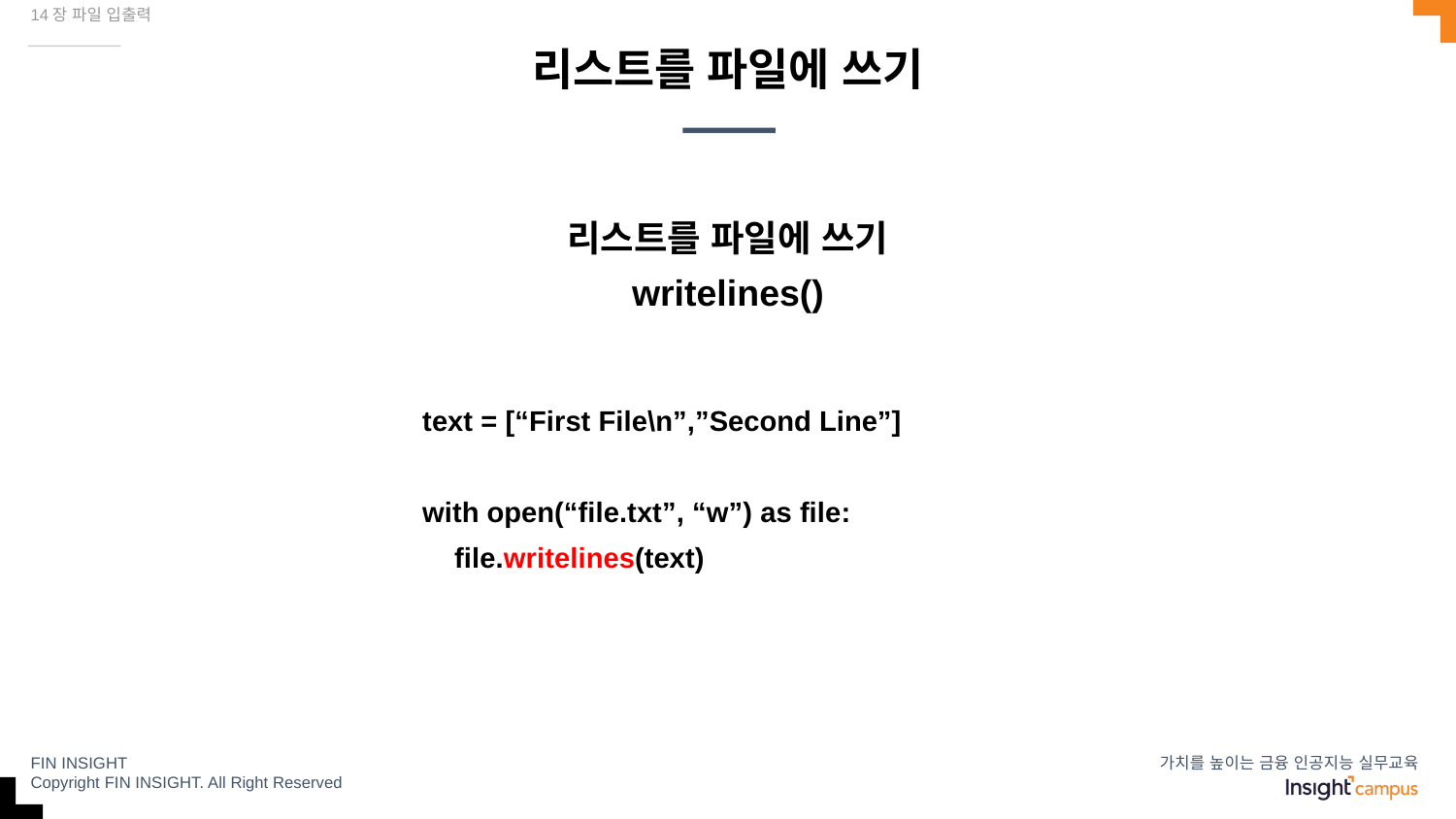

14장 파일 입출력
# 리스트를 파일에 쓰기
리스트를 파일에 쓰기
writelines()
text = [“First File\n”,”Second Line”]

with open(“file.txt”, “w”) as file:
    file.writelines(text)